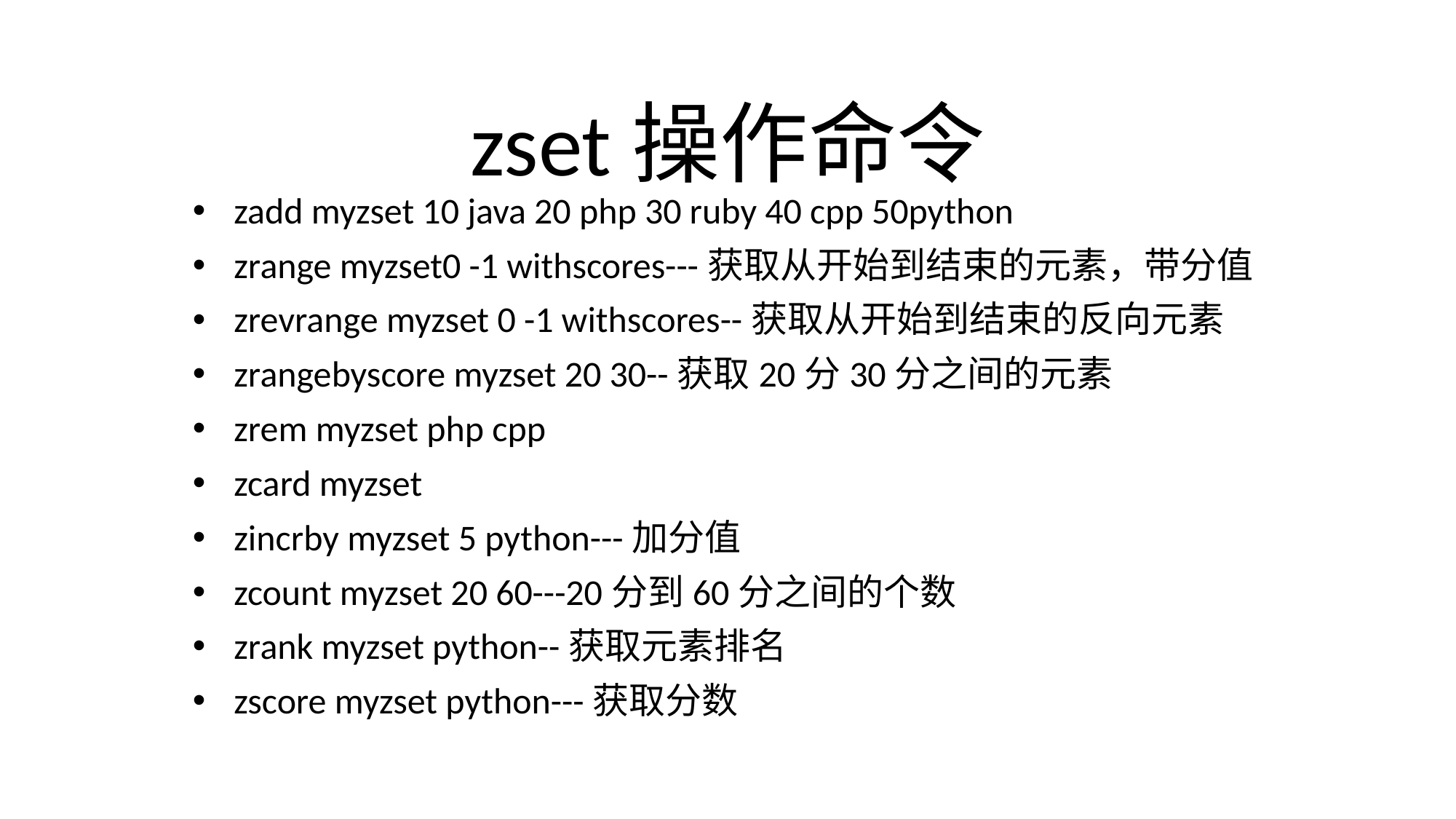

# zset操作命令
zadd myzset 10 java 20 php 30 ruby 40 cpp 50python
zrange myzset0 -1 withscores---获取从开始到结束的元素，带分值
zrevrange myzset 0 -1 withscores--获取从开始到结束的反向元素
zrangebyscore myzset 20 30--获取20分30分之间的元素
zrem myzset php cpp
zcard myzset
zincrby myzset 5 python---加分值
zcount myzset 20 60---20分到60分之间的个数
zrank myzset python--获取元素排名
zscore myzset python---获取分数